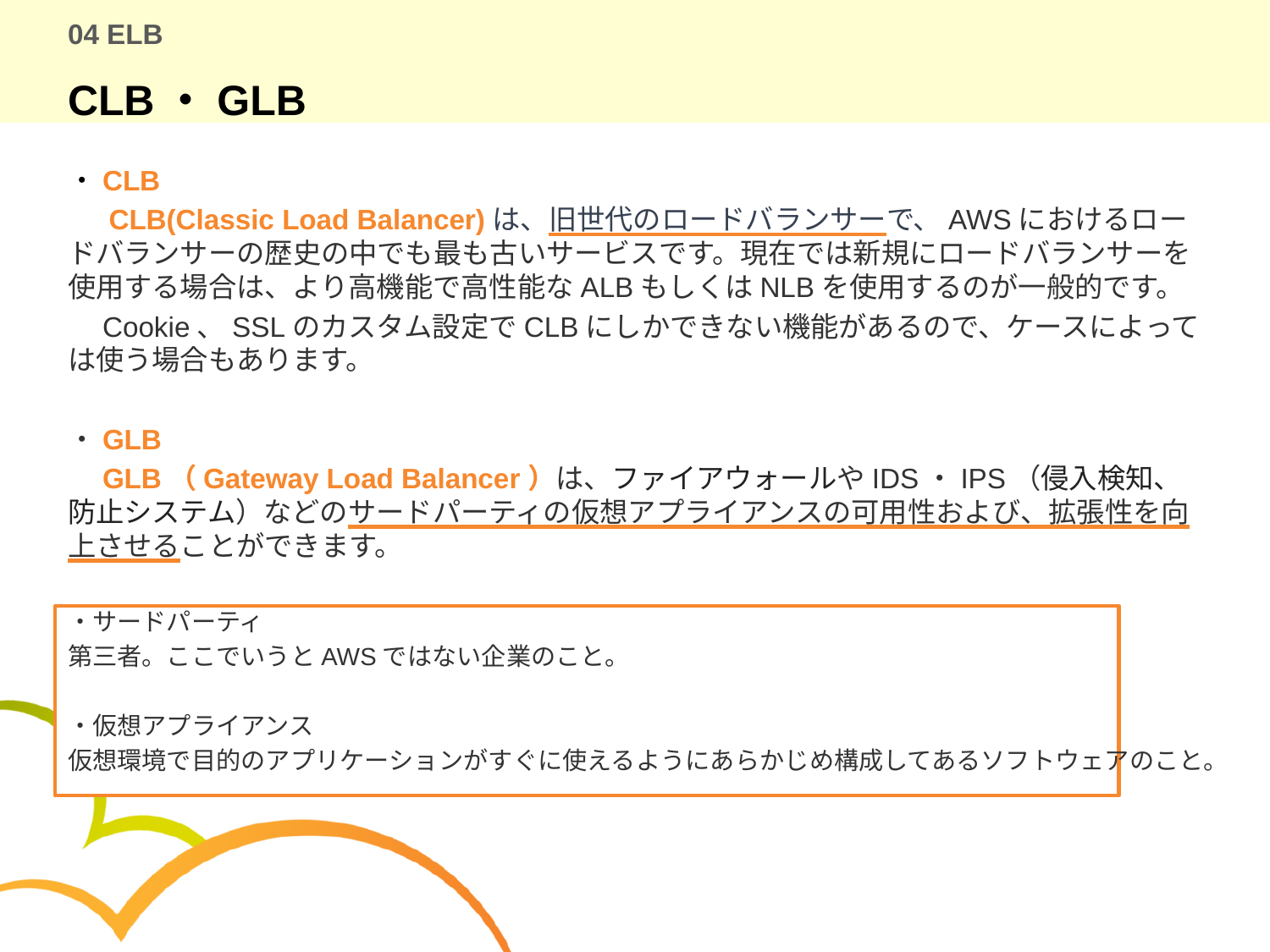

# 04 ELB
CLB・GLB
・CLB
　 CLB(Classic Load Balancer)は、旧世代のロードバランサーで、AWSにおけるロードバランサーの歴史の中でも最も古いサービスです。現在では新規にロードバランサーを使用する場合は、より高機能で高性能なALBもしくはNLBを使用するのが一般的です。
　Cookie、SSLのカスタム設定でCLBにしかできない機能があるので、ケースによっては使う場合もあります。

・GLB
　GLB（Gateway Load Balancer）は、ファイアウォールやIDS・IPS（侵入検知、防止システム）などのサードパーティの仮想アプライアンスの可用性および、拡張性を向上させることができます。

・サードパーティ
第三者。ここでいうとAWSではない企業のこと。

・仮想アプライアンス
仮想環境で目的のアプリケーションがすぐに使えるようにあらかじめ構成してあるソフトウェアのこと。